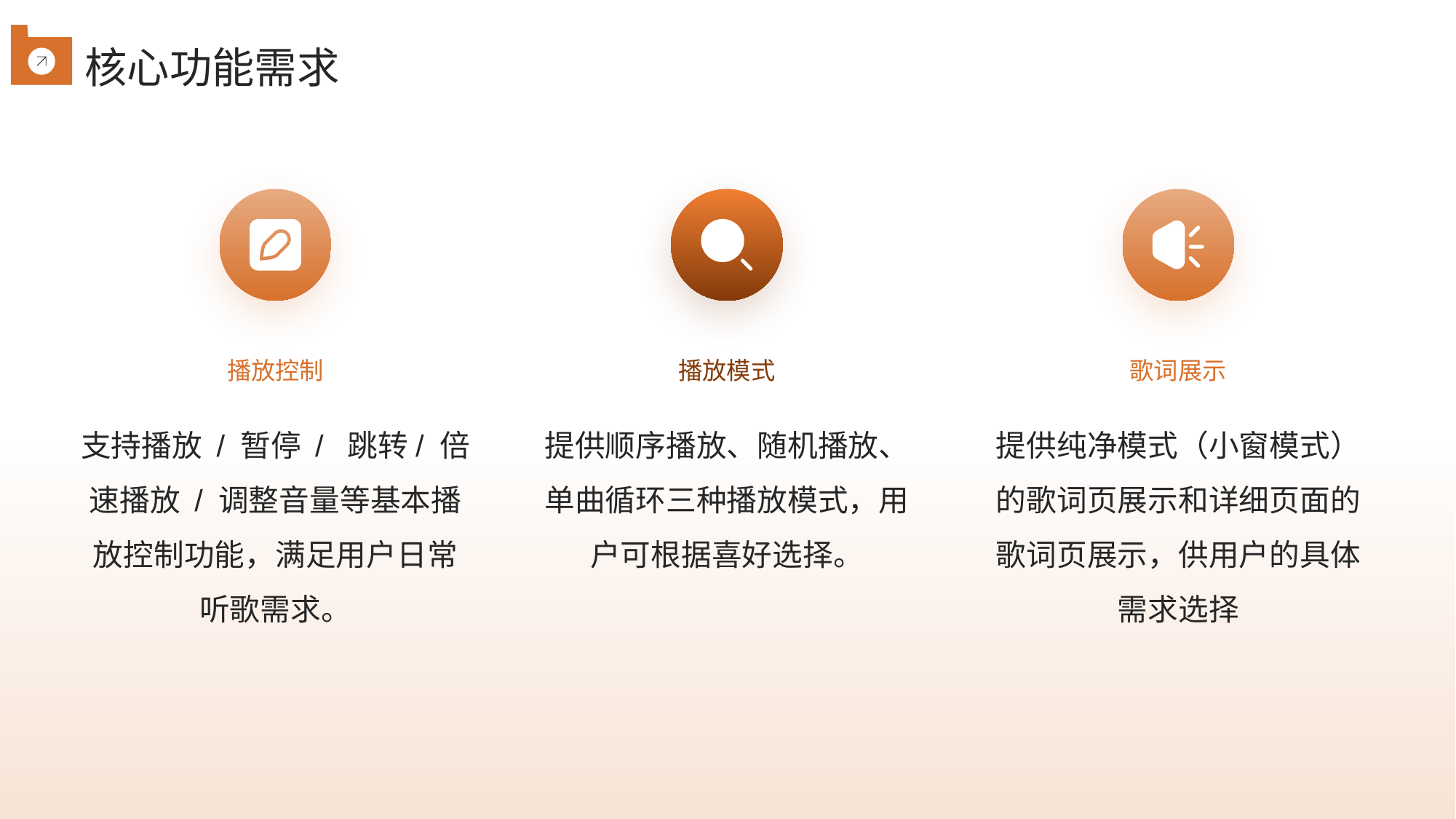

核心功能需求

播放控制
播放模式
歌词展示
支持播放 / 暂停 /  跳转/ 倍速播放 / 调整音量等基本播放控制功能，满足用户日常听歌需求。
提供顺序播放、随机播放、单曲循环三种播放模式，用户可根据喜好选择。
提供纯净模式（小窗模式）的歌词页展示和详细页面的歌词页展示，供用户的具体需求选择